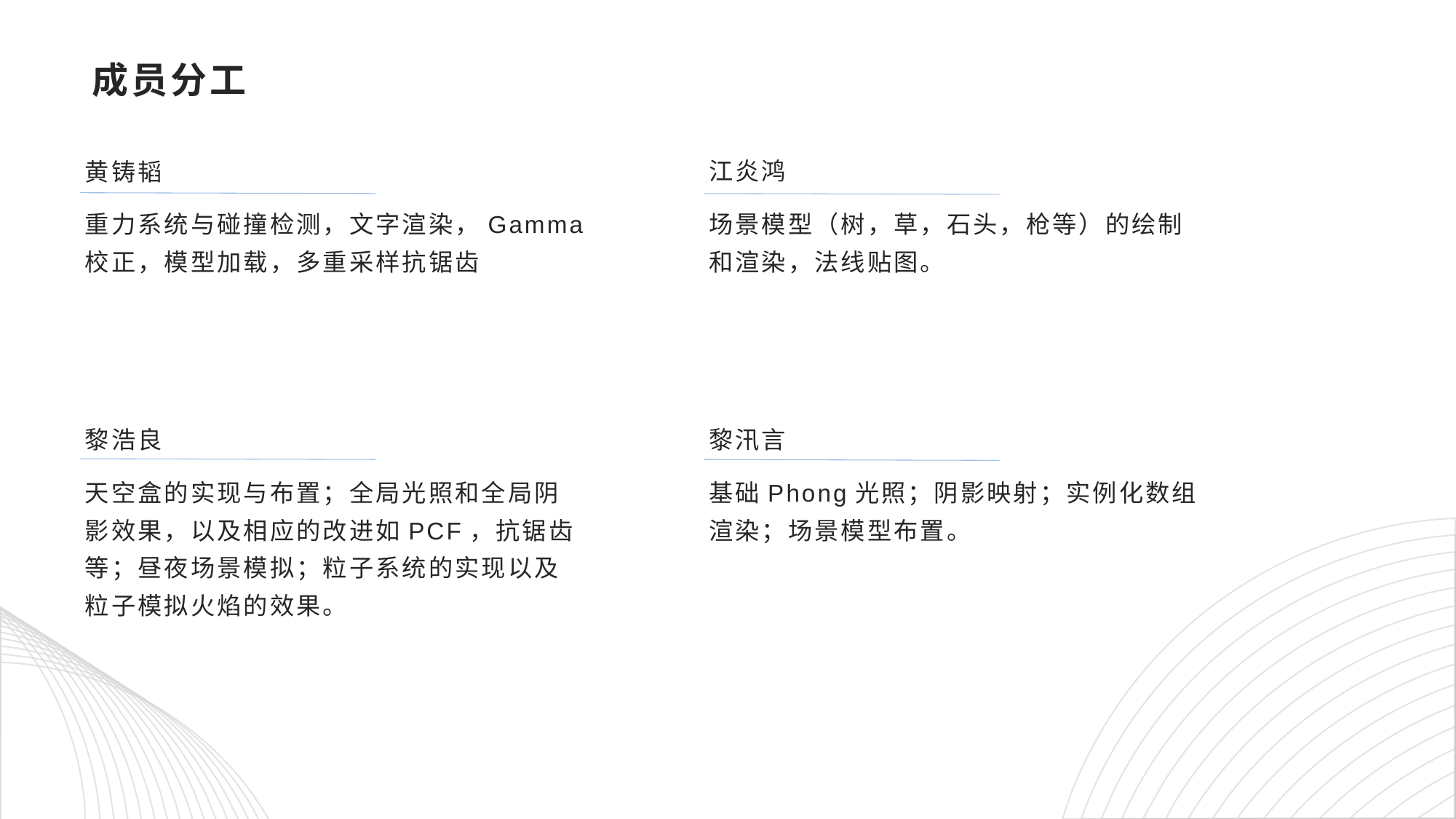

# 成员分工
黄铸韬
重力系统与碰撞检测，文字渲染，Gamma校正，模型加载，多重采样抗锯齿
江炎鸿
场景模型（树，草，石头，枪等）的绘制和渲染，法线贴图。

黎浩良
天空盒的实现与布置；全局光照和全局阴影效果，以及相应的改进如PCF，抗锯齿等；昼夜场景模拟；粒子系统的实现以及粒子模拟火焰的效果。
黎汛言
基础Phong光照；阴影映射；实例化数组渲染；场景模型布置。